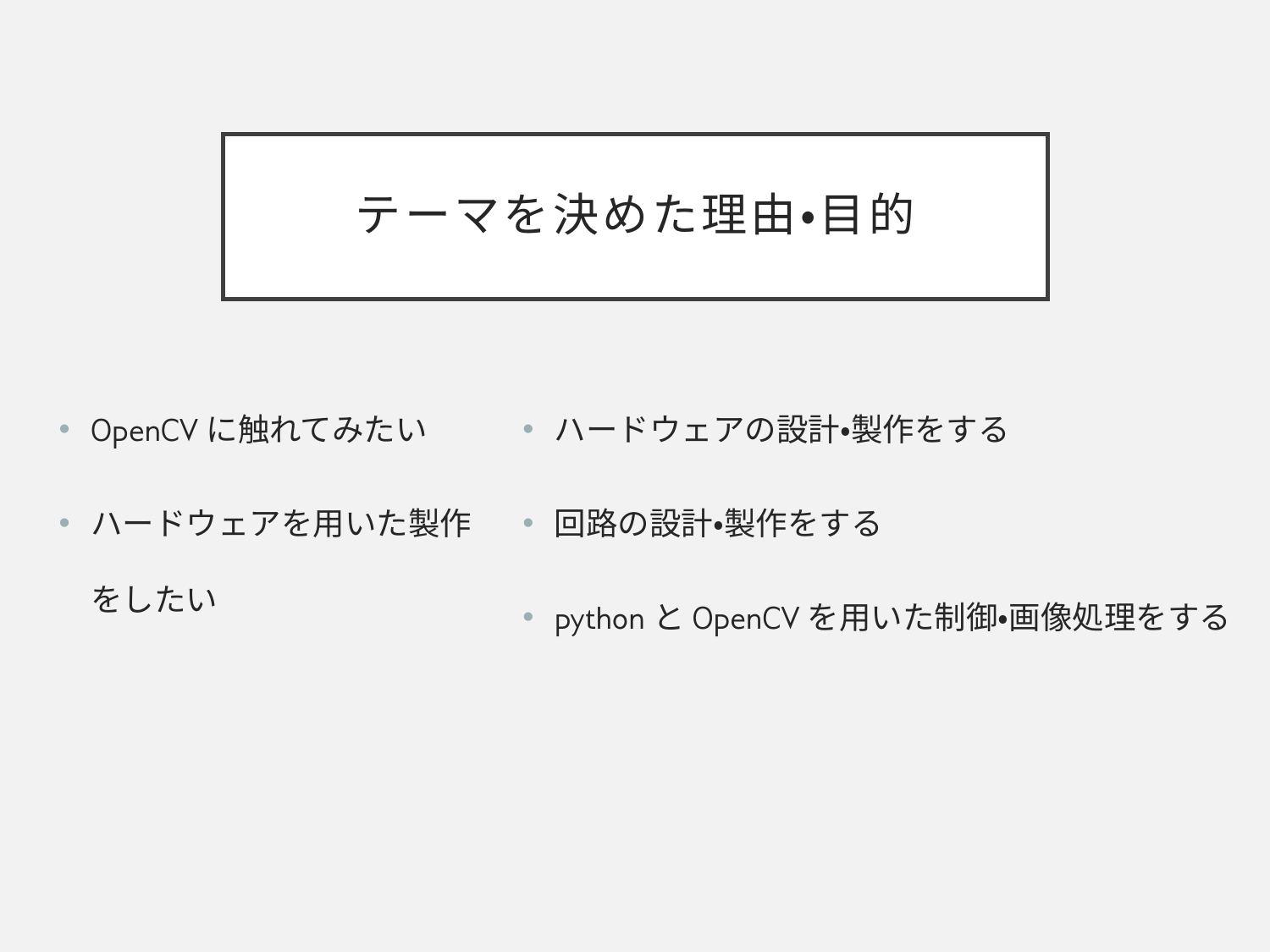

# テーマを決めた理由・目的
OpenCVに触れてみたい
ハードウェアを用いた製作をしたい
ハードウェアの設計・製作をする
回路の設計・製作をする
pythonとOpenCVを用いた制御・画像処理をする